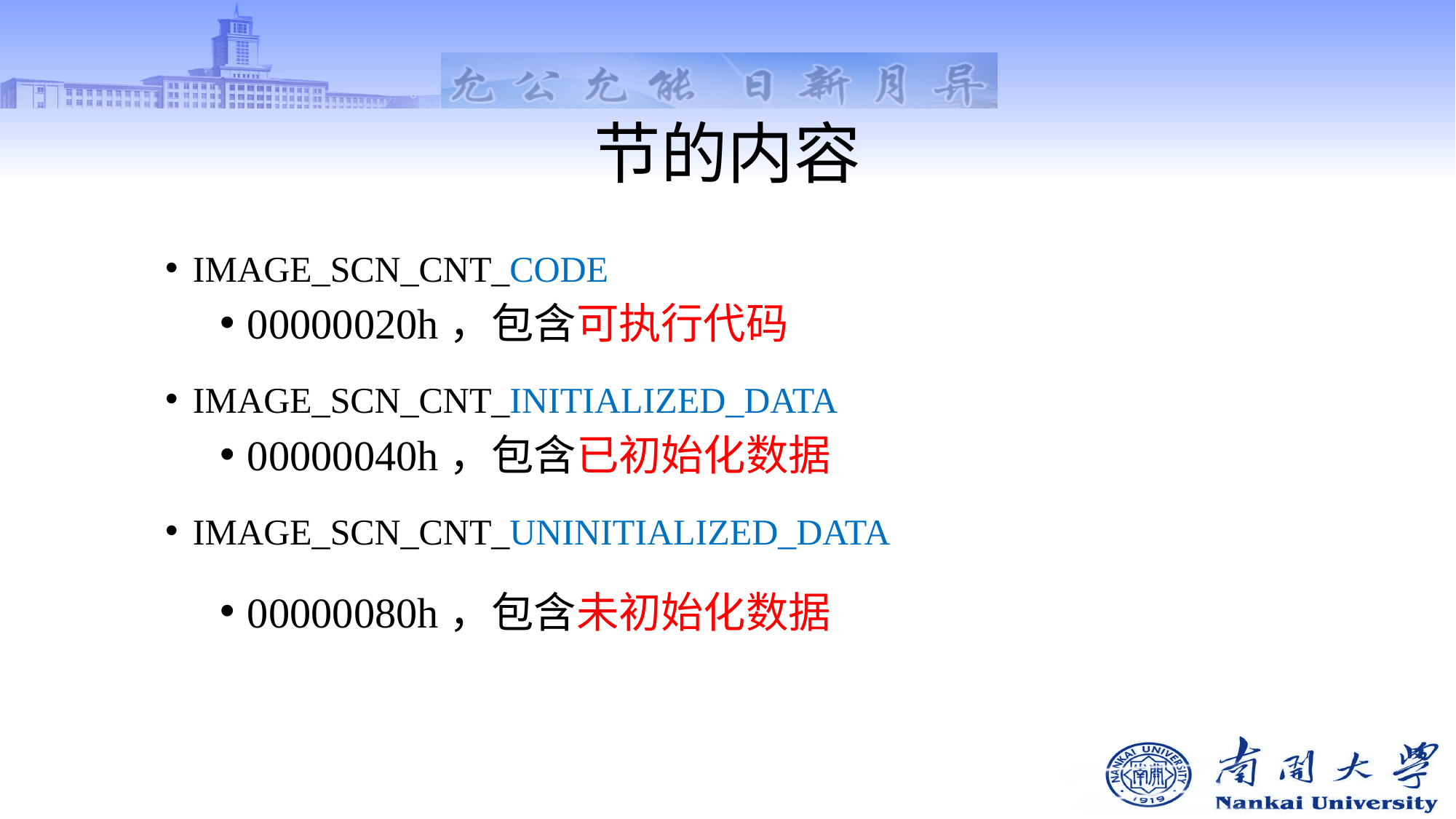

# 节的内容
IMAGE_SCN_CNT_CODE
00000020h，包含可执行代码
IMAGE_SCN_CNT_INITIALIZED_DATA
00000040h，包含已初始化数据
IMAGE_SCN_CNT_UNINITIALIZED_DATA
00000080h，包含未初始化数据